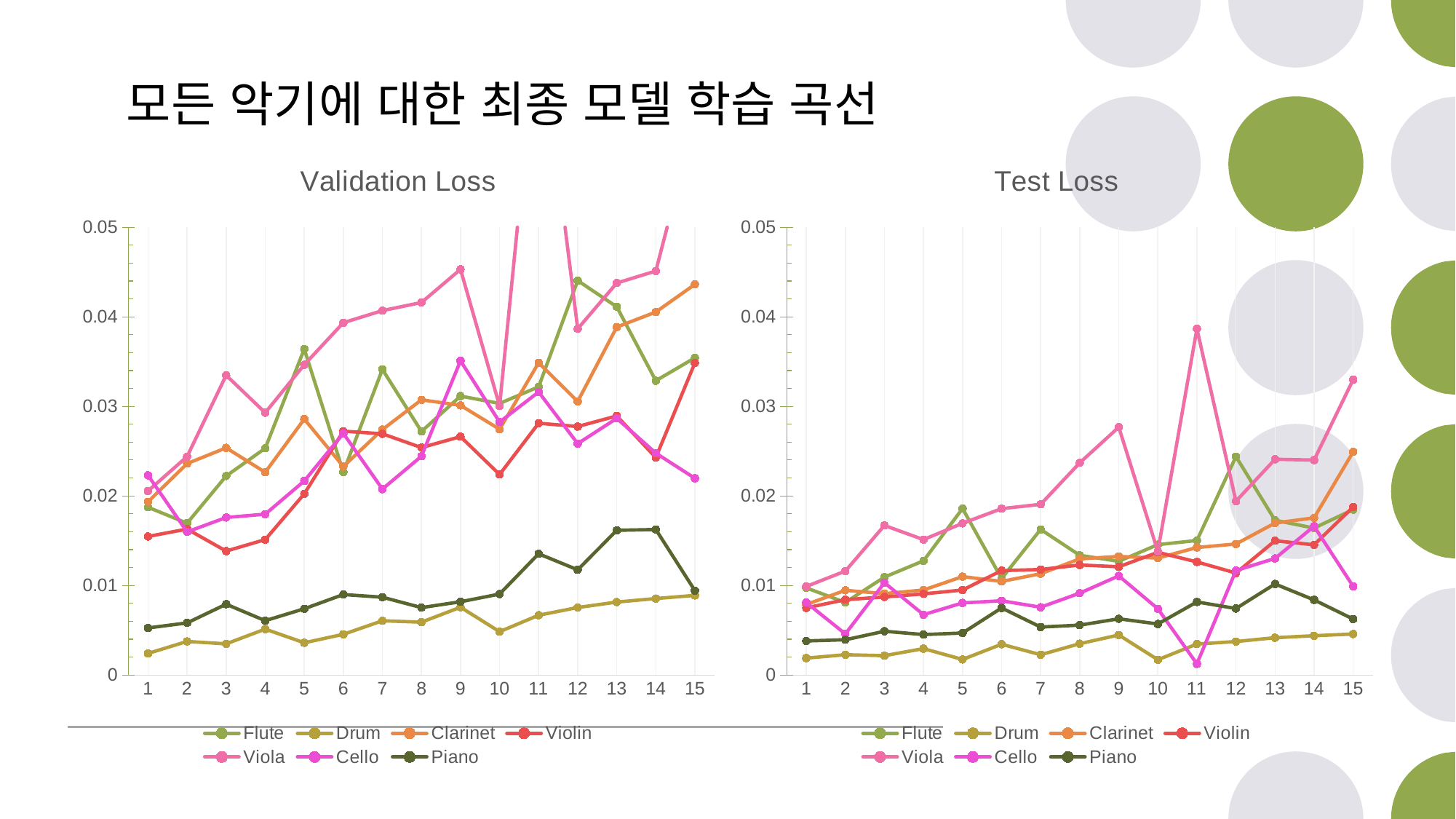

모든 악기에 대한 최종 모델 학습 곡선

### Chart: Validation Loss

| Category | Flute | Drum | Clarinet | Violin | Viola | Cello | Piano |
|---|---|---|---|---|---|---|---|
| 1 | 0.01873 | 0.00241 | 0.01934 | 0.01547 | 0.02055 | 0.0223 | 0.00526 |
| 2 | 0.01695 | 0.00375 | 0.02361 | 0.0163 | 0.02439 | 0.01598 | 0.00582 |
| 3 | 0.02222 | 0.00348 | 0.02537 | 0.01384 | 0.03347 | 0.01759 | 0.00791 |
| 4 | 0.02532 | 0.00513 | 0.02264 | 0.01512 | 0.02929 | 0.01796 | 0.00607 |
| 5 | 0.0364 | 0.0036 | 0.02858 | 0.02023 | 0.03465 | 0.02167 | 0.0074 |
| 6 | 0.02266 | 0.00455 | 0.02328 | 0.02723 | 0.03934 | 0.02698 | 0.00899 |
| 7 | 0.03413 | 0.00606 | 0.02741 | 0.02694 | 0.04069 | 0.02076 | 0.00869 |
| 8 | 0.0272 | 0.0059 | 0.03073 | 0.0254 | 0.0416 | 0.02443 | 0.00753 |
| 9 | 0.03115 | 0.00757 | 0.03011 | 0.02662 | 0.0453 | 0.03509 | 0.00818 |
| 10 | 0.03033 | 0.00484 | 0.02745 | 0.02239 | 0.03005 | 0.02825 | 0.00904 |
| 11 | 0.03218 | 0.00668 | 0.03487 | 0.02812 | 0.07373 | 0.03161 | 0.01354 |
| 12 | 0.04404 | 0.00754 | 0.03055 | 0.02775 | 0.03866 | 0.02584 | 0.01175 |
| 13 | 0.04112 | 0.00815 | 0.03885 | 0.02893 | 0.04377 | 0.02866 | 0.01616 |
| 14 | 0.03286 | 0.00854 | 0.04053 | 0.02428 | 0.04511 | 0.02478 | 0.01625 |
| 15 | 0.03542 | 0.00889 | 0.04362 | 0.03485 | 0.06195 | 0.02197 | 0.00943 |

### Chart: Test Loss

| Category | Flute | Drum | Clarinet | Violin | Viola | Cello | Piano |
|---|---|---|---|---|---|---|---|
| 1 | 0.00973 | 0.00189 | 0.00788 | 0.0075 | 0.00989 | 0.00809 | 0.00381 |
| 2 | 0.0081 | 0.00227 | 0.00946 | 0.00841 | 0.01161 | 0.00459 | 0.00394 |
| 3 | 0.01093 | 0.00216 | 0.00909 | 0.00872 | 0.0167 | 0.01031 | 0.00489 |
| 4 | 0.01275 | 0.00295 | 0.00949 | 0.00906 | 0.01512 | 0.00674 | 0.00452 |
| 5 | 0.01859 | 0.00174 | 0.01099 | 0.00949 | 0.01694 | 0.00805 | 0.00469 |
| 6 | 0.01078 | 0.00344 | 0.01045 | 0.01166 | 0.01858 | 0.00829 | 0.00749 |
| 7 | 0.01626 | 0.00227 | 0.01131 | 0.01178 | 0.01906 | 0.00757 | 0.00536 |
| 8 | 0.01337 | 0.0035 | 0.01297 | 0.01229 | 0.02369 | 0.00914 | 0.00557 |
| 9 | 0.0127 | 0.00447 | 0.01324 | 0.01209 | 0.02768 | 0.01107 | 0.00628 |
| 10 | 0.01456 | 0.00171 | 0.01306 | 0.0137 | 0.0138 | 0.0074 | 0.0057 |
| 11 | 0.01502 | 0.00346 | 0.01424 | 0.01263 | 0.03867 | 0.00125 | 0.00816 |
| 12 | 0.02439 | 0.00374 | 0.01463 | 0.01139 | 0.01941 | 0.01167 | 0.00743 |
| 13 | 0.01728 | 0.00417 | 0.01697 | 0.01499 | 0.02409 | 0.01302 | 0.01017 |
| 14 | 0.01641 | 0.00439 | 0.01755 | 0.01454 | 0.024 | 0.01661 | 0.00839 |
| 15 | 0.01847 | 0.00458 | 0.02492 | 0.01876 | 0.03298 | 0.0099 | 0.00625 |